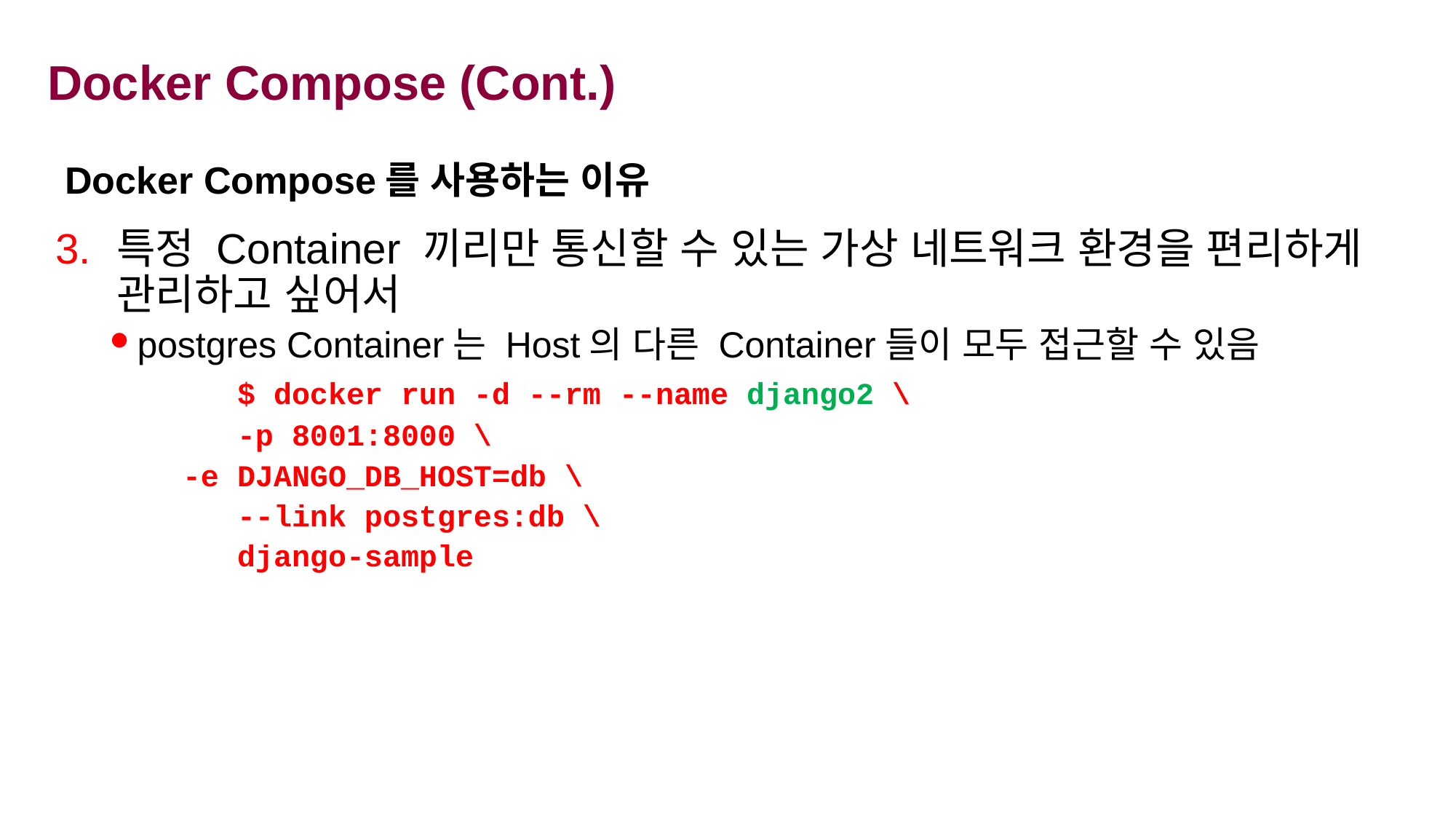

# Docker Compose (Cont.)
Docker Compose를 사용하는 이유
특정 Container 끼리만 통신할 수 있는 가상 네트워크 환경을 편리하게 관리하고 싶어서
postgres Container는 Host의 다른 Container들이 모두 접근할 수 있음
	 $ docker run -d --rm --name django2 \
	 -p 8001:8000 \
    -e DJANGO_DB_HOST=db \
	 --link postgres:db \
	 django-sample